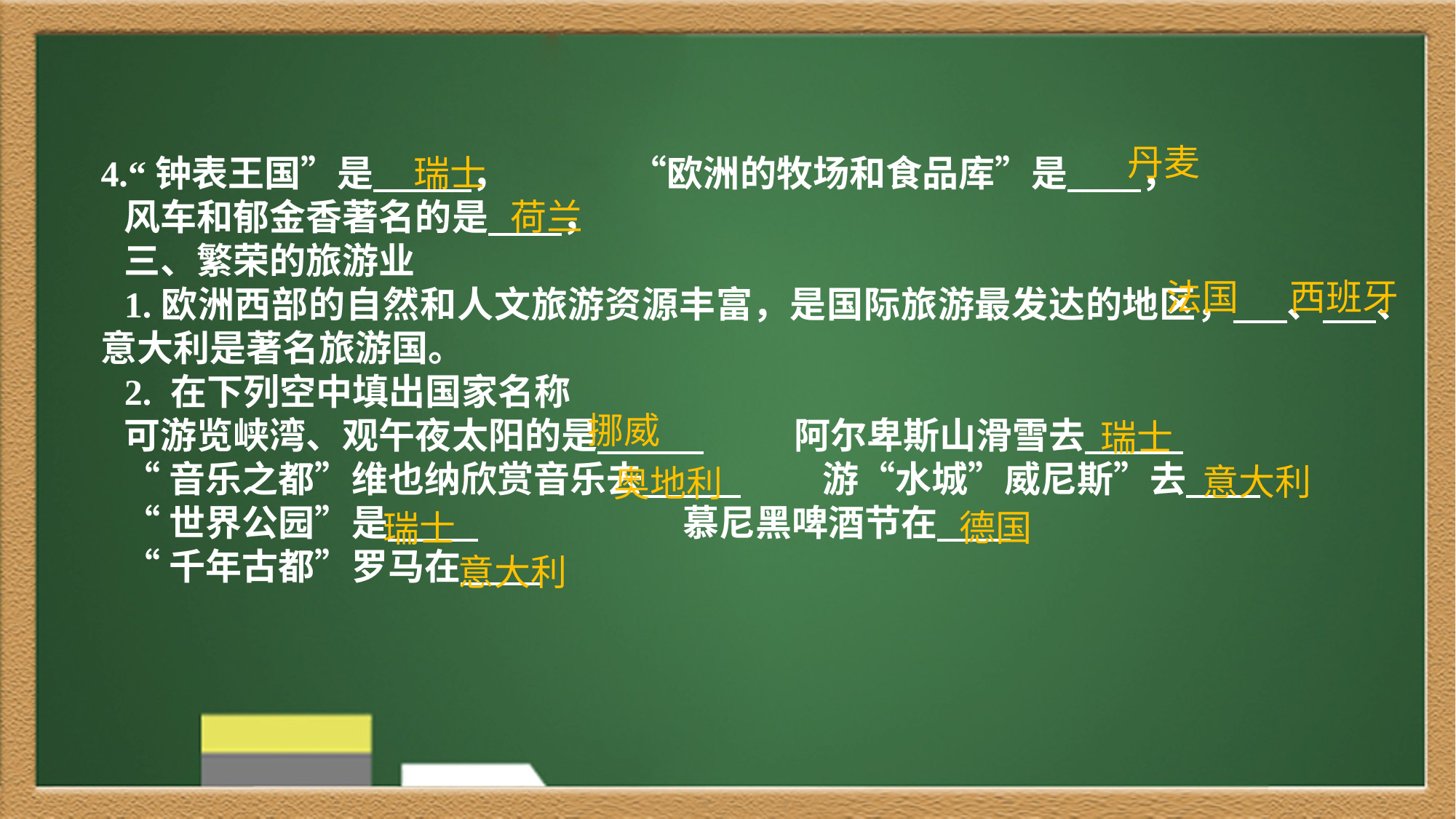

丹麦
4.“钟表王国”是            ，               “欧洲的牧场和食品库”是         ，
风车和郁金香著名的是         ，
三、繁荣的旅游业
1.欧洲西部的自然和人文旅游资源丰富，是国际旅游最发达的地区，      、      、意大利是著名旅游国。
2. 在下列空中填出国家名称
可游览峡湾、观午夜太阳的是                        阿尔卑斯山滑雪去
“音乐之都”维也纳欣赏音乐去                      游“水城”威尼斯”去
“世界公园”是                                    慕尼黑啤酒节在
“千年古都”罗马在
瑞士
荷兰
西班牙
法国
挪威
瑞士
意大利
奥地利
德国
瑞士
意大利